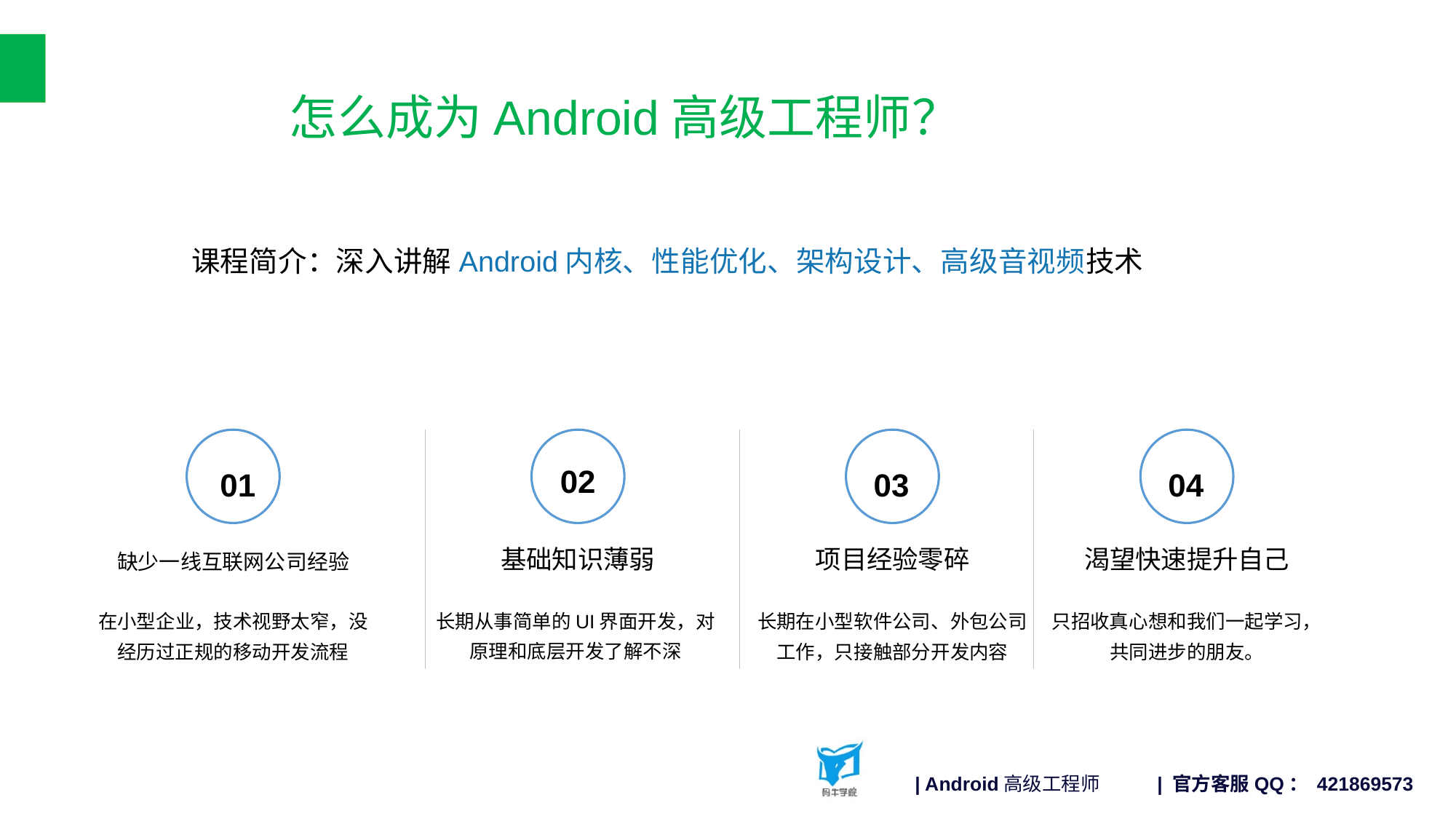

# 怎么成为Android高级工程师？
课程简介：深入讲解Android内核、性能优化、架构设计、高级音视频技术

01
缺少一线互联网公司经验

在小型企业，技术视野太窄，没经历过正规的移动开发流程

02
基础知识薄弱

长期从事简单的UI界面开发，对原理和底层开发了解不深

03
项目经验零碎

长期在小型软件公司、外包公司工作，只接触部分开发内容

04
渴望快速提升自己

只招收真心想和我们一起学习，共同进步的朋友。